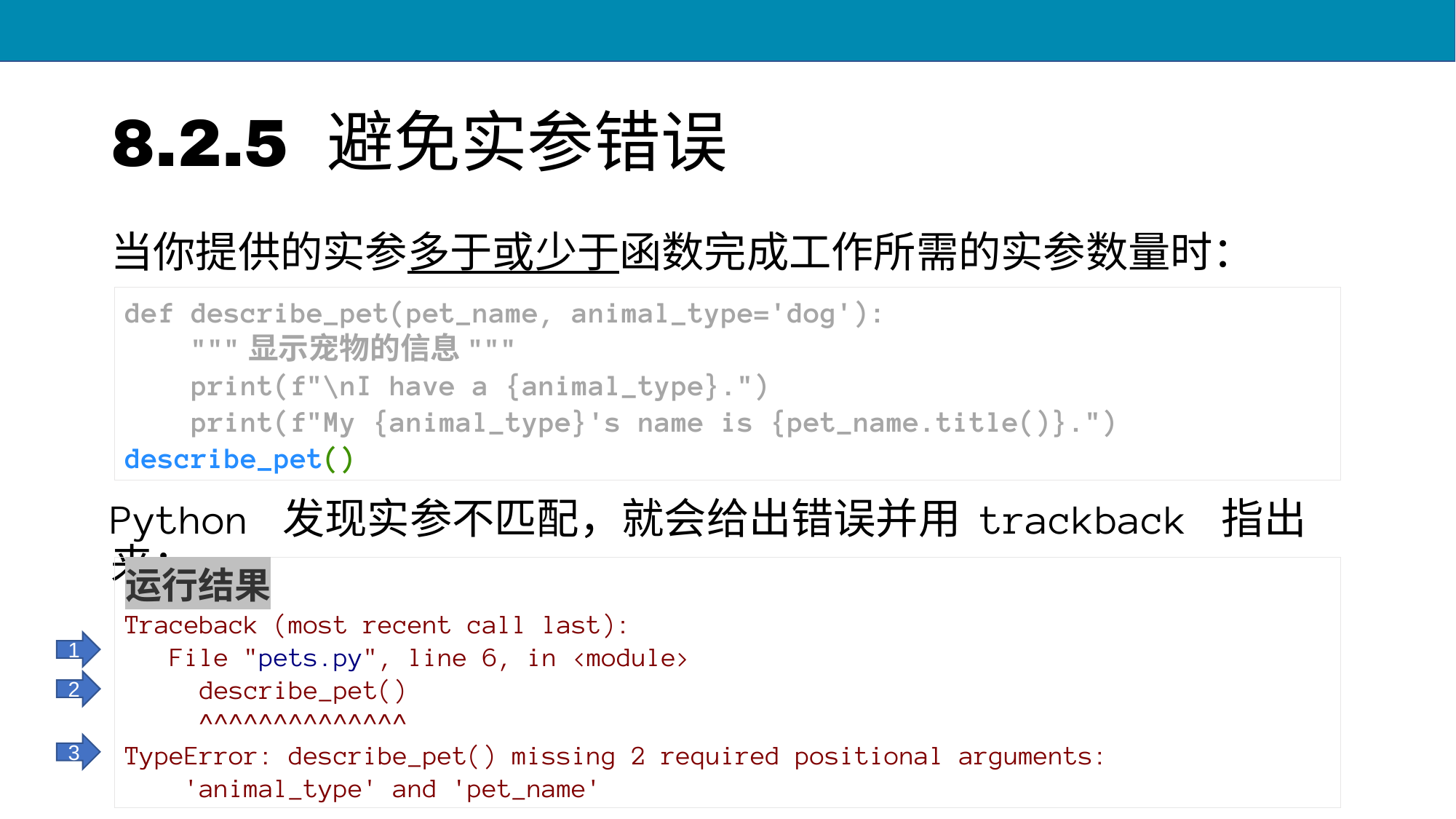

# 8.2.5 避免实参错误
当你提供的实参多于或少于函数完成工作所需的实参数量时：

Python 发现实参不匹配，就会给出错误并用 trackback 指出来：
def describe_pet(pet_name, animal_type='dog'):
    """显示宠物的信息"""
    print(f"\nI have a {animal_type}.")
    print(f"My {animal_type}'s name is {pet_name.title()}.")
describe_pet()
运行结果
Traceback (most recent call last):
   File "pets.py", line 6, in <module>
     describe_pet()
     ^^^^^^^^^^^^^^
TypeError: describe_pet() missing 2 required positional arguments:
    'animal_type' and 'pet_name'
1
2
3